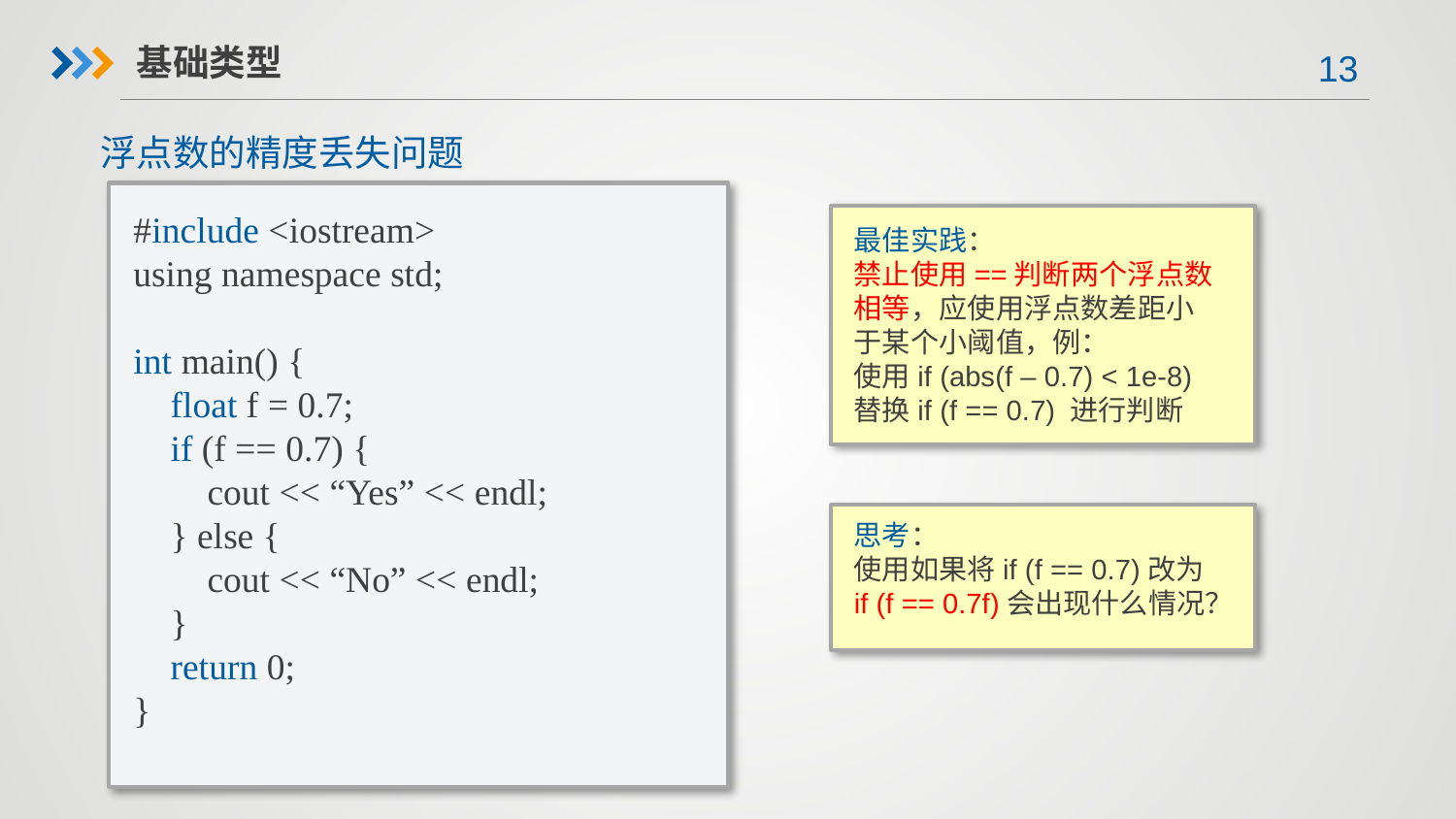

基础类型
浮点数的精度丢失问题

#include <iostream>
using namespace std;

int main() {
    float f = 0.7;
    if (f == 0.7) {
        cout << “Yes” << endl;
    } else {
        cout << “No” << endl;
    }
    return 0;
}

最佳实践：
禁止使用==判断两个浮点数相等，应使用浮点数差距小于某个小阈值，例：
使用if (abs(f – 0.7) < 1e-8)替换if (f == 0.7) 进行判断

思考：
使用如果将if (f == 0.7)改为if (f == 0.7f)会出现什么情况？